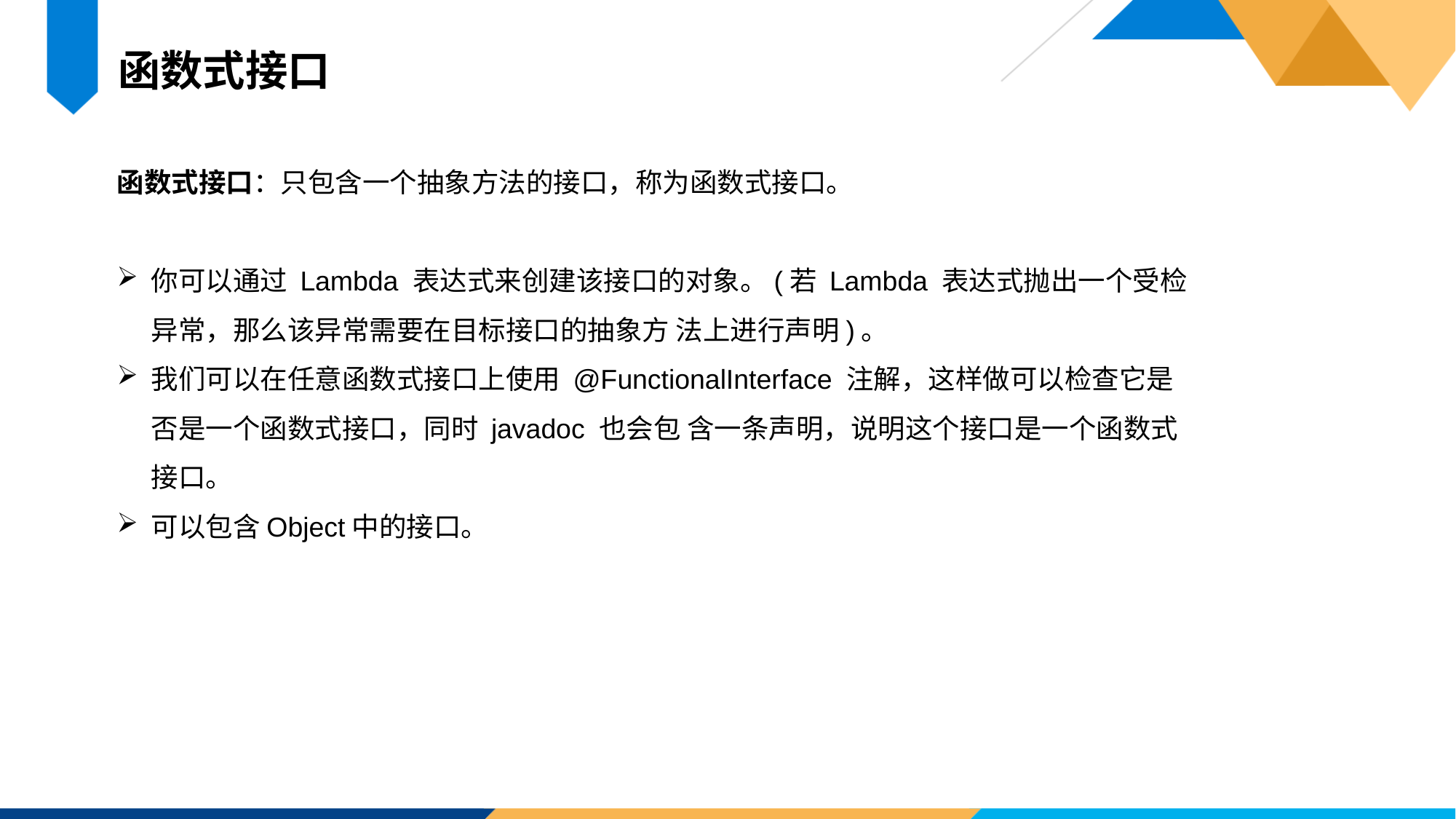

函数式接口
函数式接口：只包含一个抽象方法的接口，称为函数式接口。

你可以通过 Lambda 表达式来创建该接口的对象。(若 Lambda 表达式抛出一个受检异常，那么该异常需要在目标接口的抽象方 法上进行声明)。
我们可以在任意函数式接口上使用 @FunctionalInterface 注解，这样做可以检查它是否是一个函数式接口，同时 javadoc 也会包 含一条声明，说明这个接口是一个函数式接口。
可以包含Object中的接口。